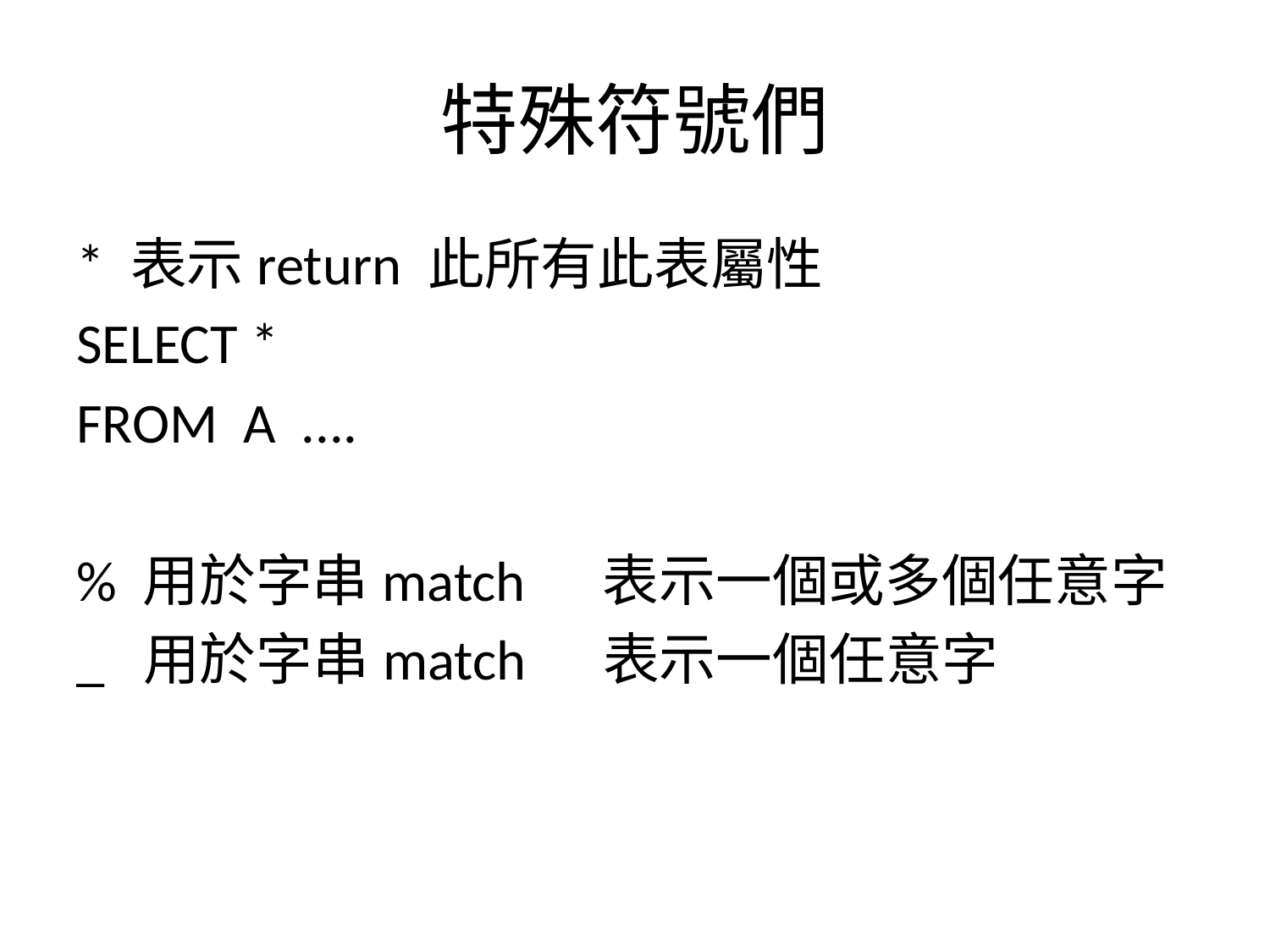

# 特殊符號們
* 表示return 此所有此表屬性
SELECT *
FROM  A  ....

% 用於字串match     表示一個或多個任意字
_  用於字串match     表示一個任意字